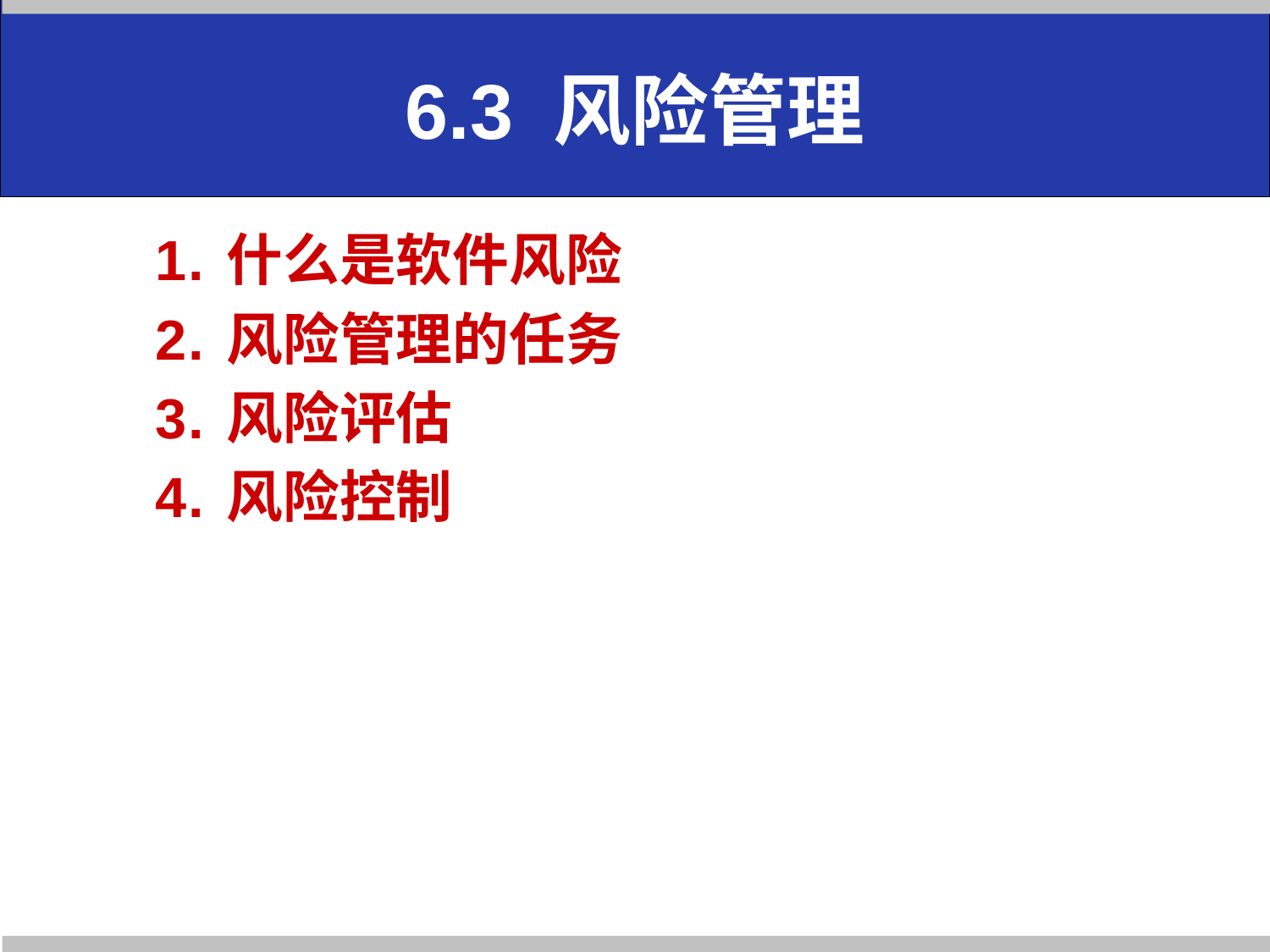

# 6.3 风险管理
什么是软件风险
风险管理的任务
风险评估
风险控制
759